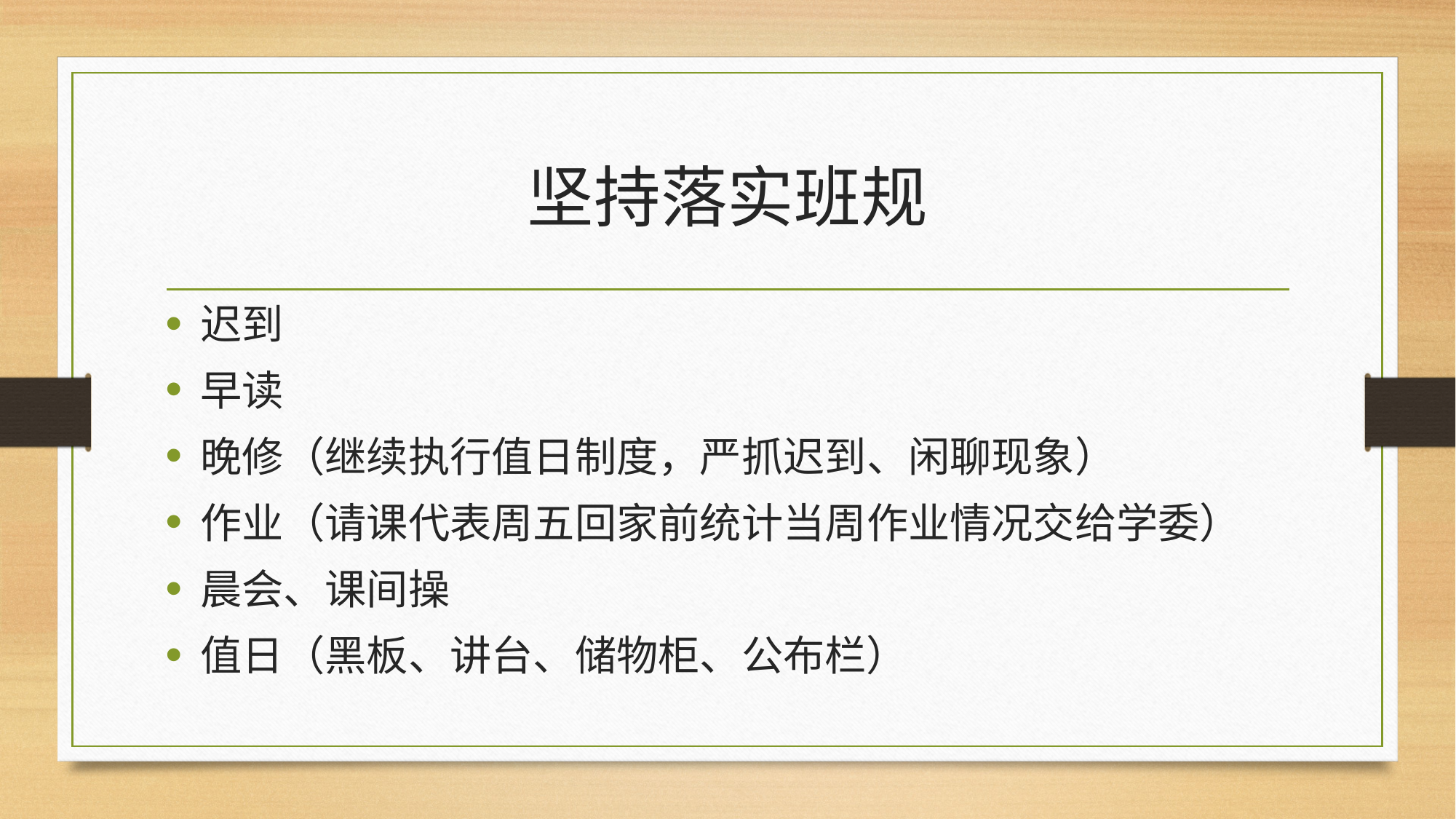

# 坚持落实班规
迟到
早读
晚修（继续执行值日制度，严抓迟到、闲聊现象）
作业（请课代表周五回家前统计当周作业情况交给学委）
晨会、课间操
值日（黑板、讲台、储物柜、公布栏）